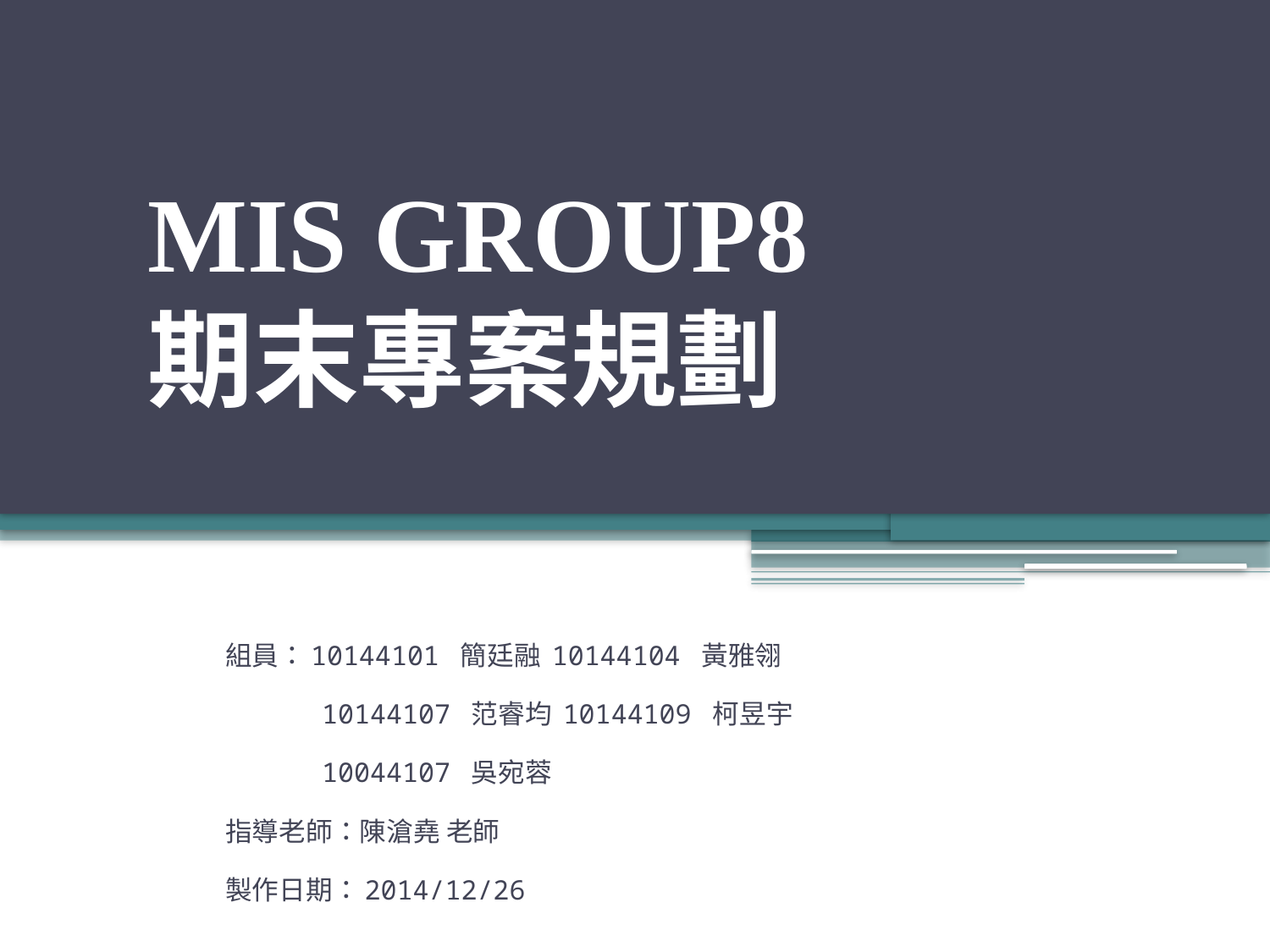

# MIS GROUP8 期末專案規劃
組員：10144101 簡廷融 10144104 黃雅翎
      10144107 范睿均 10144109 柯昱宇
      10044107 吳宛蓉
指導老師：陳滄堯 老師
製作日期：2014/12/26